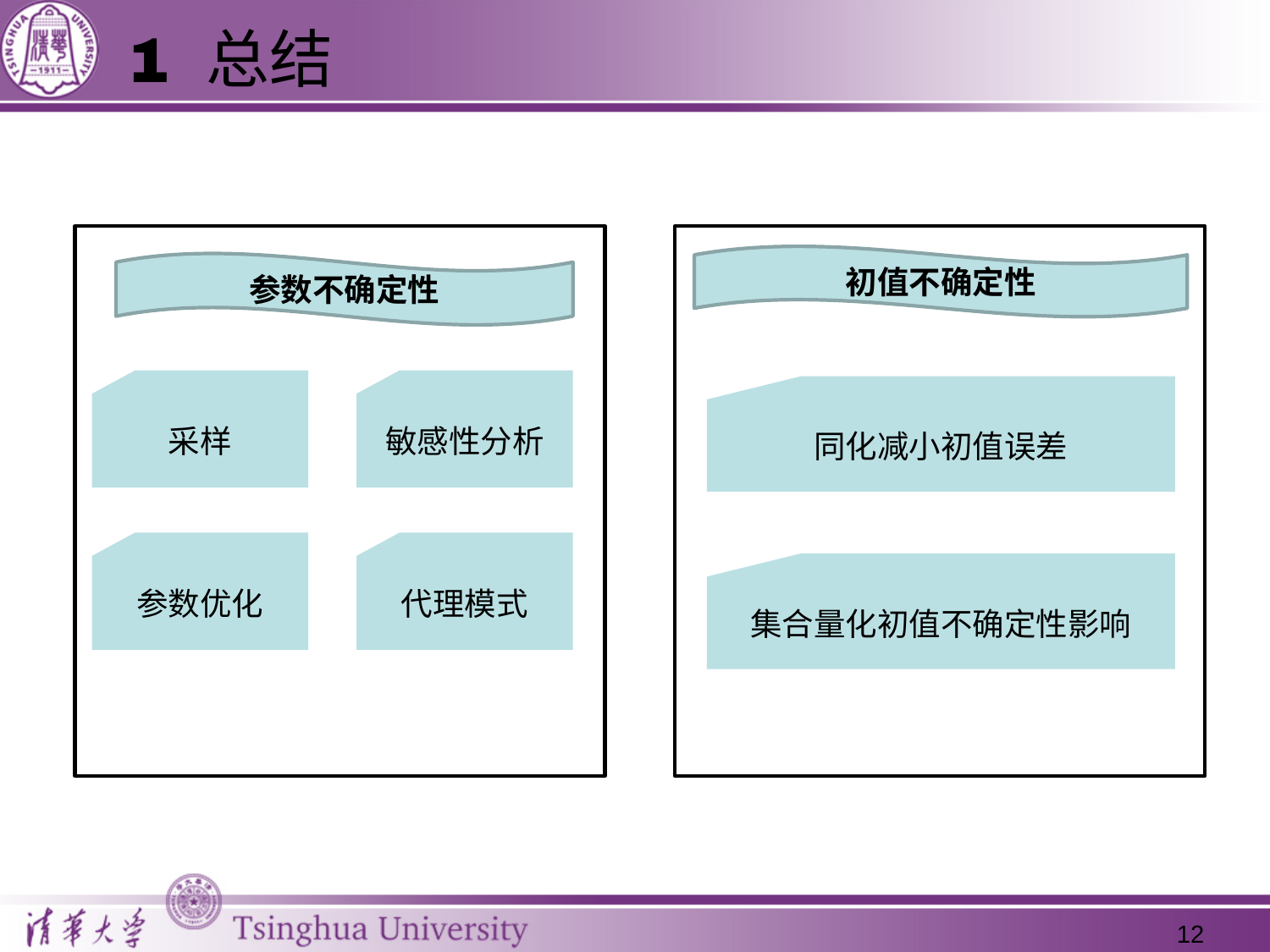

1 总结

初值不确定性
参数不确定性
采样
敏感性分析
同化减小初值误差
参数优化
代理模式
集合量化初值不确定性影响
12